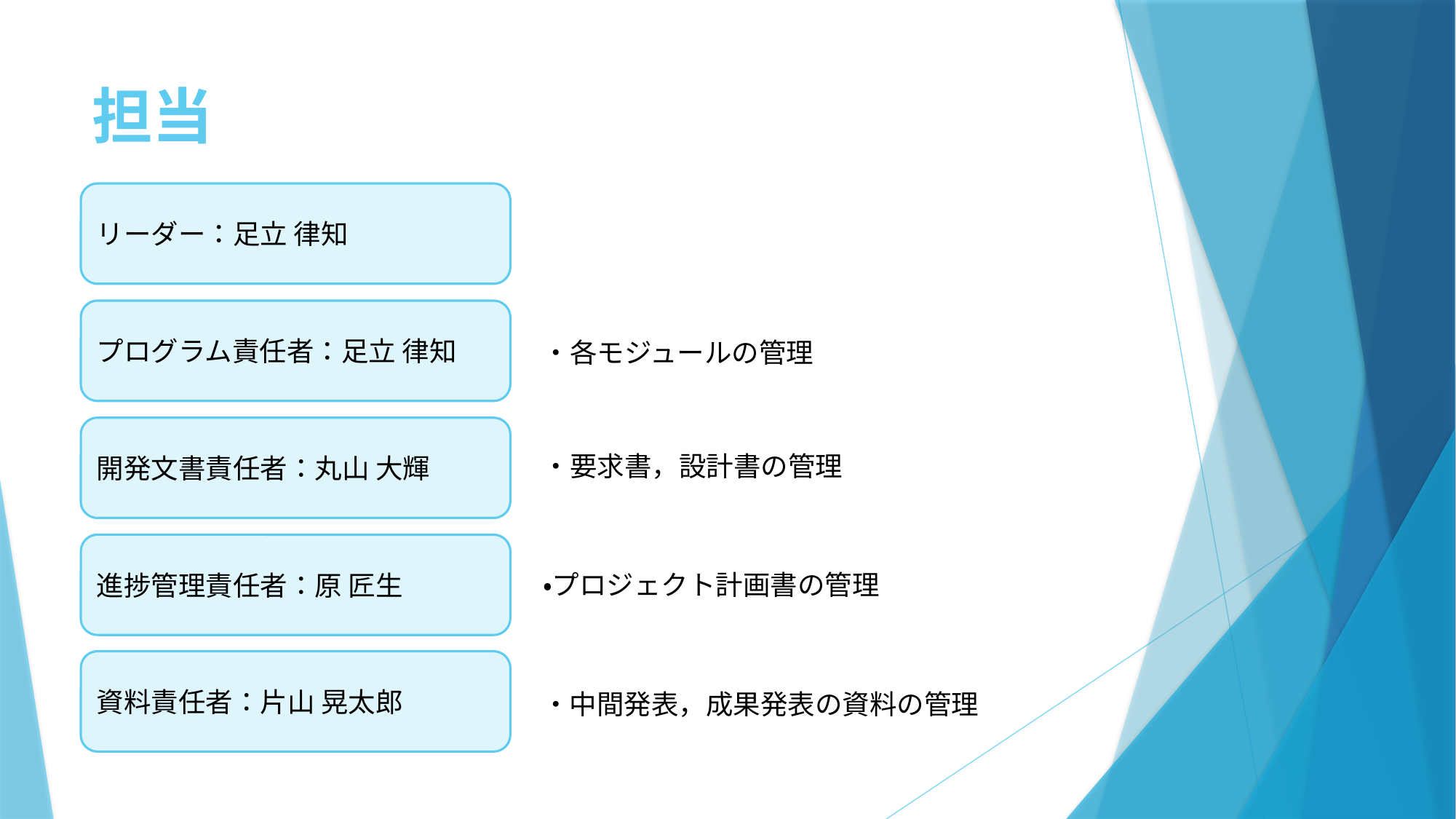

# 担当
リーダー：足立 律知
プログラム責任者：足立 律知
・各モジュールの管理

開発文書責任者：丸山 大輝
・要求書，設計書の管理
進捗管理責任者：原 匠生
・プロジェクト計画書の管理
資料責任者：片山 晃太郎
・中間発表，成果発表の資料の管理